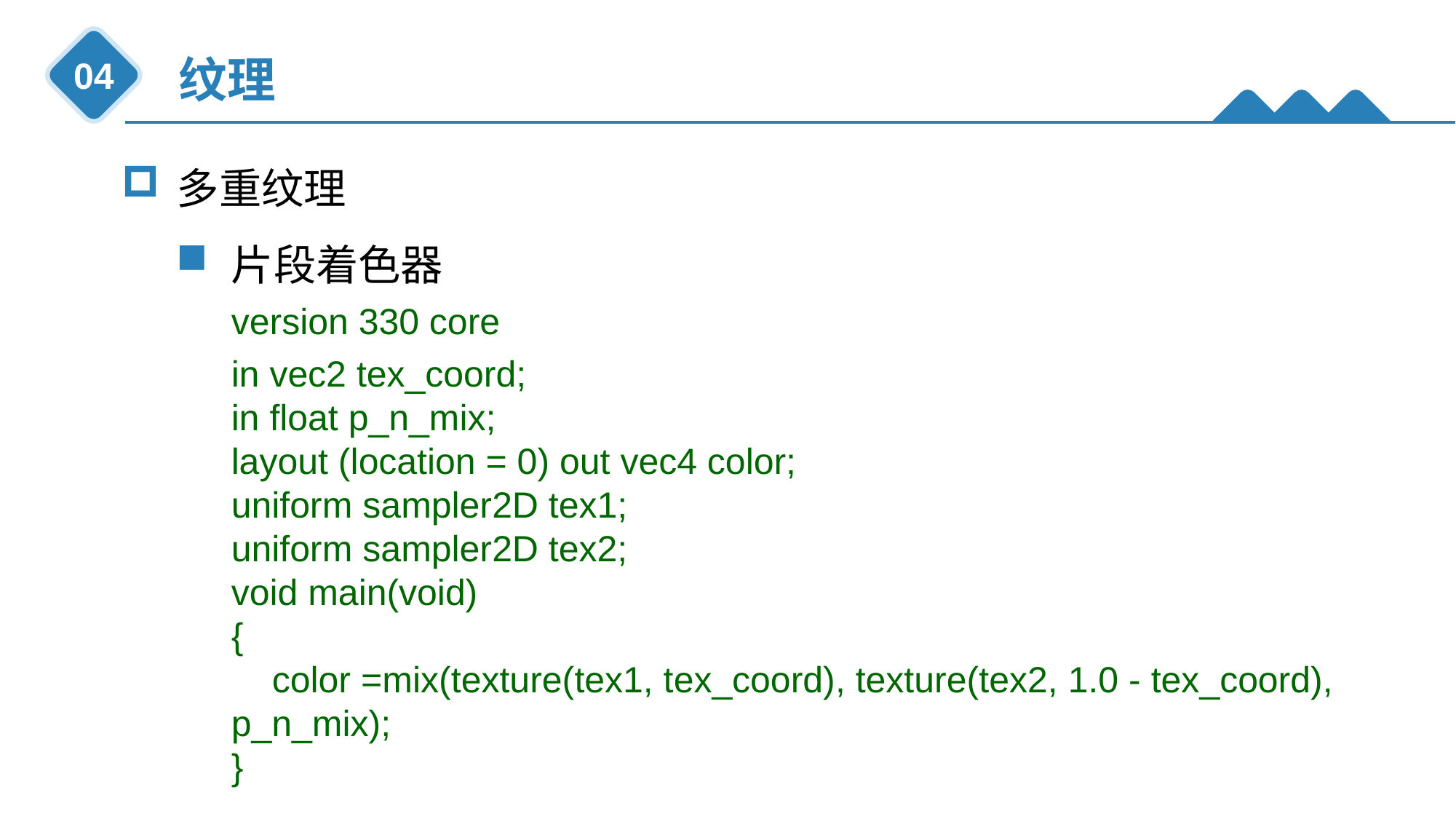

纹理
04

多重纹理
片段着色器
version 330 core
in vec2 tex_coord;
in float p_n_mix;
layout (location = 0) out vec4 color;
uniform sampler2D tex1;
uniform sampler2D tex2;
void main(void)
{
    color =mix(texture(tex1, tex_coord), texture(tex2, 1.0 - tex_coord), p_n_mix);
}